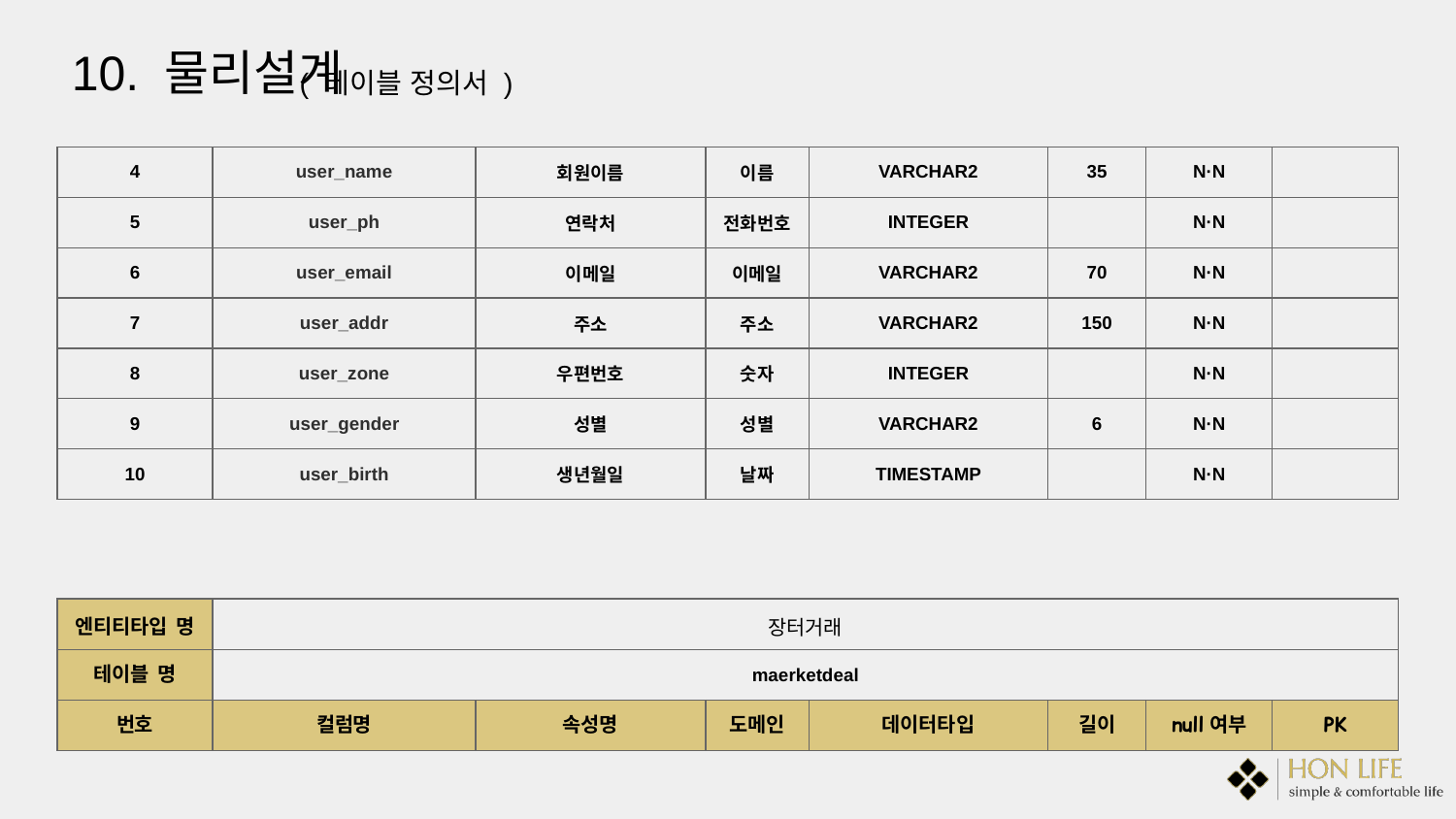

10. 물리설계
( 테이블 정의서 )

| 4 | user\_name | 회원이름 | 이름 | VARCHAR2 | 35 | N·N |  |
| --- | --- | --- | --- | --- | --- | --- | --- |
| 5 | user\_ph | 연락처 | 전화번호 | INTEGER |  | N·N |  |
| 6 | user\_email | 이메일 | 이메일 | VARCHAR2 | 70 | N·N |  |
| 7 | user\_addr | 주소 | 주소 | VARCHAR2 | 150 | N·N |  |
| 8 | user\_zone | 우편번호 | 숫자 | INTEGER |  | N·N |  |
| 9 | user\_gender | 성별 | 성별 | VARCHAR2 | 6 | N·N |  |
| 10 | user\_birth | 생년월일 | 날짜 | TIMESTAMP |  | N·N |  |
| 엔티티타입 명 | 장터거래 |  |  |  |  |  |  |
| --- | --- | --- | --- | --- | --- | --- | --- |
| 테이블 명 | maerketdeal |  |  |  |  |  |  |
| 번호 | 컬럼명 | 속성명 | 도메인 | 데이터타입 | 길이 | null여부 | PK |